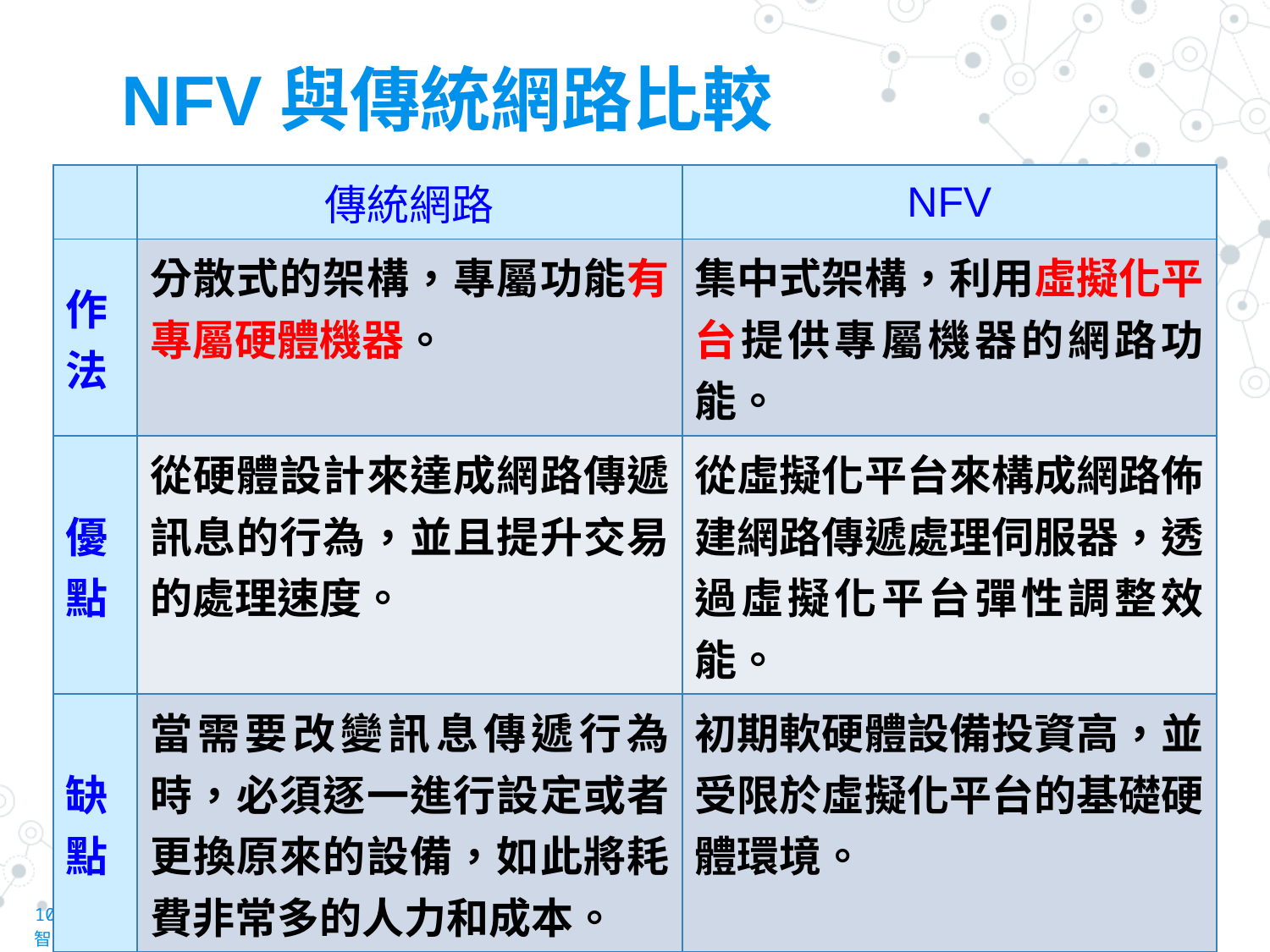

# NFV與傳統網路比較
|  | 傳統網路 | NFV |
| --- | --- | --- |
| 作法 | 分散式的架構，專屬功能有專屬硬體機器。 | 集中式架構，利用虛擬化平台提供專屬機器的網路功能。 |
| 優點 | 從硬體設計來達成網路傳遞訊息的行為，並且提升交易的處理速度。 | 從虛擬化平台來構成網路佈建網路傳遞處理伺服器，透過虛擬化平台彈性調整效能。 |
| 缺點 | 當需要改變訊息傳遞行為時，必須逐一進行設定或者更換原來的設備，如此將耗費非常多的人力和成本。 | 初期軟硬體設備投資高，並受限於虛擬化平台的基礎硬體環境。 |
106年度教育部「延續典範科技大學推動產學合作」計畫
智慧物聯網高階研發人才培育實驗室「新一代網路技術」課程						36